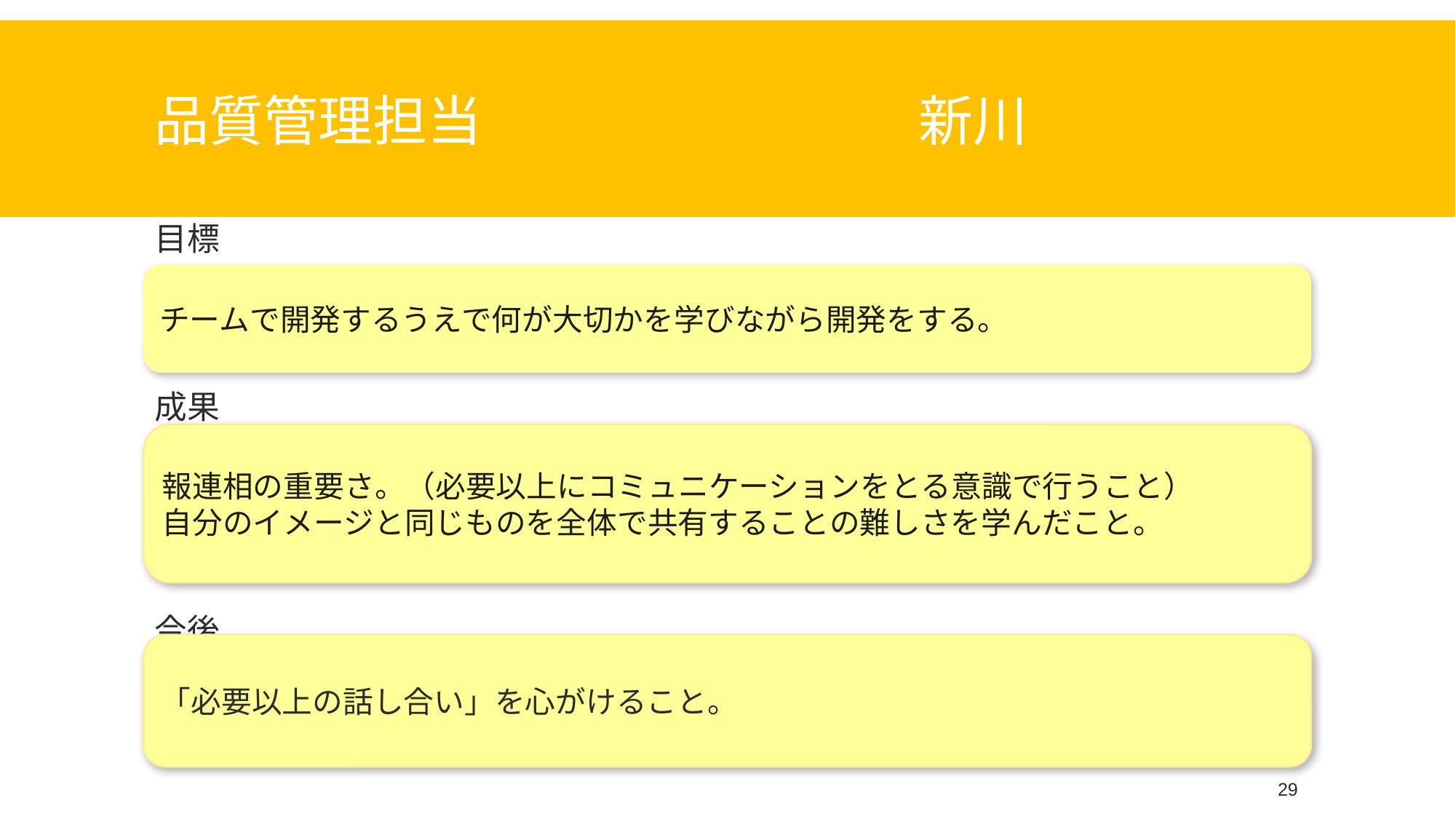

# 品質管理担当　				新川
目標

成果

今後
チームで開発するうえで何が大切かを学びながら開発をする。

報連相の重要さ。（必要以上にコミュニケーションをとる意識で行うこと）
自分のイメージと同じものを全体で共有することの難しさを学んだこと。
「必要以上の話し合い」を心がけること。
29